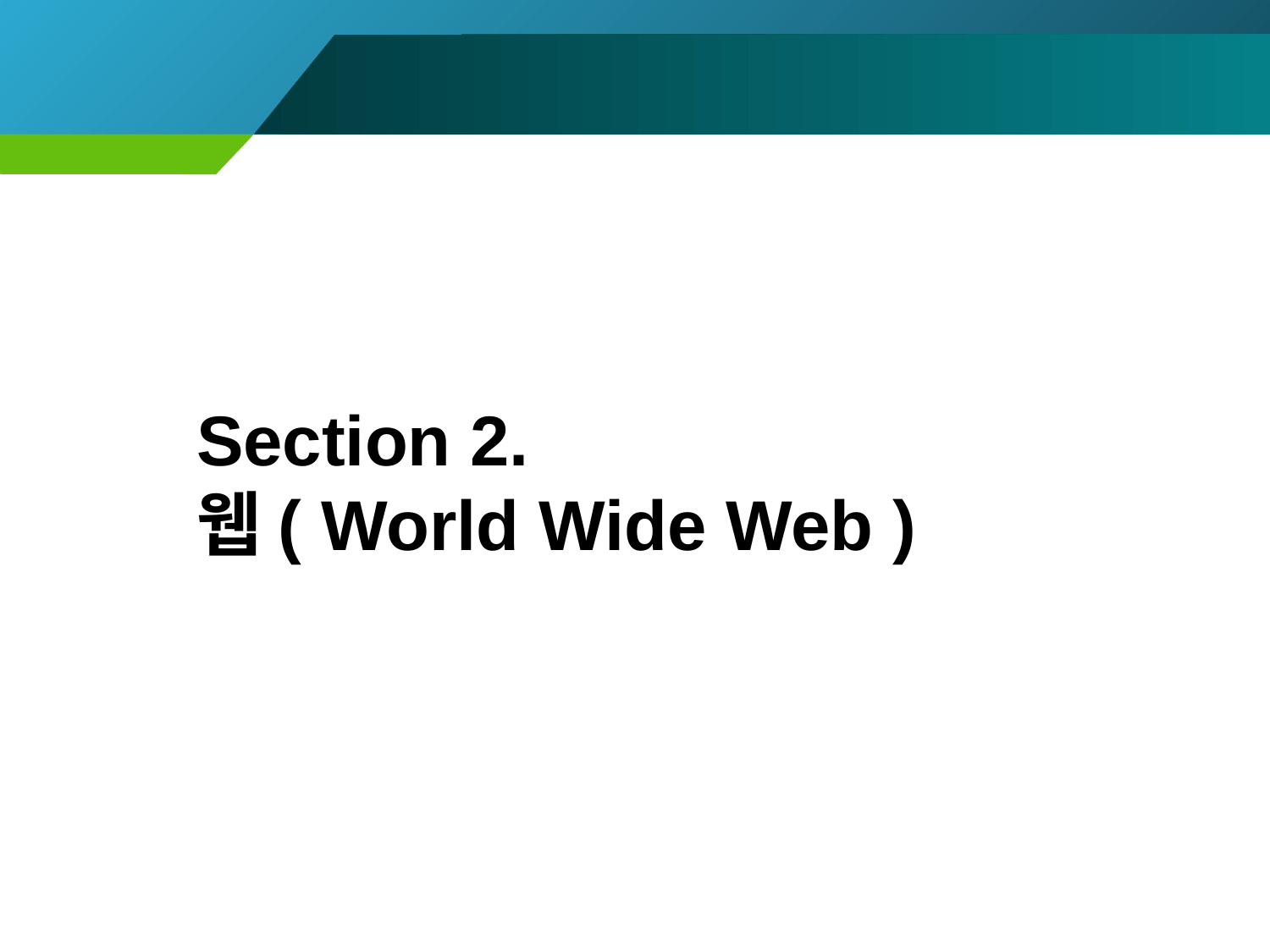

# Section 2. 웹( World Wide Web )